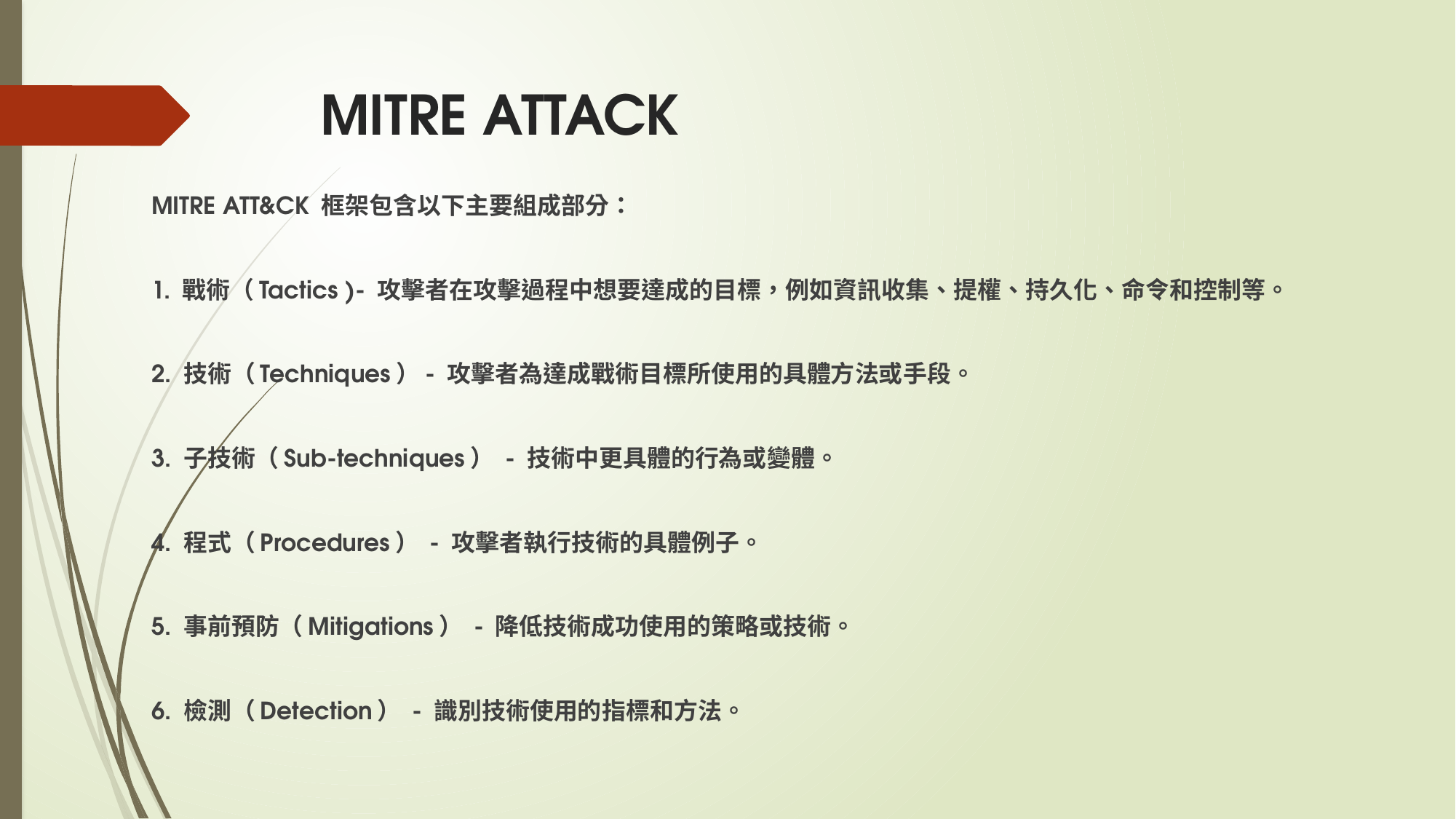

# MITRE ATTACK
MITRE ATT&CK 框架包含以下主要組成部分：

1. 戰術（Tactics )- 攻擊者在攻擊過程中想要達成的目標，例如資訊收集、提權、持久化、命令和控制等。

2. 技術（Techniques）- 攻擊者為達成戰術目標所使用的具體方法或手段。

3. 子技術（Sub-techniques） - 技術中更具體的行為或變體。

4. 程式（Procedures） - 攻擊者執行技術的具體例子。

5. 事前預防（Mitigations） - 降低技術成功使用的策略或技術。

6. 檢測（Detection） - 識別技術使用的指標和方法。